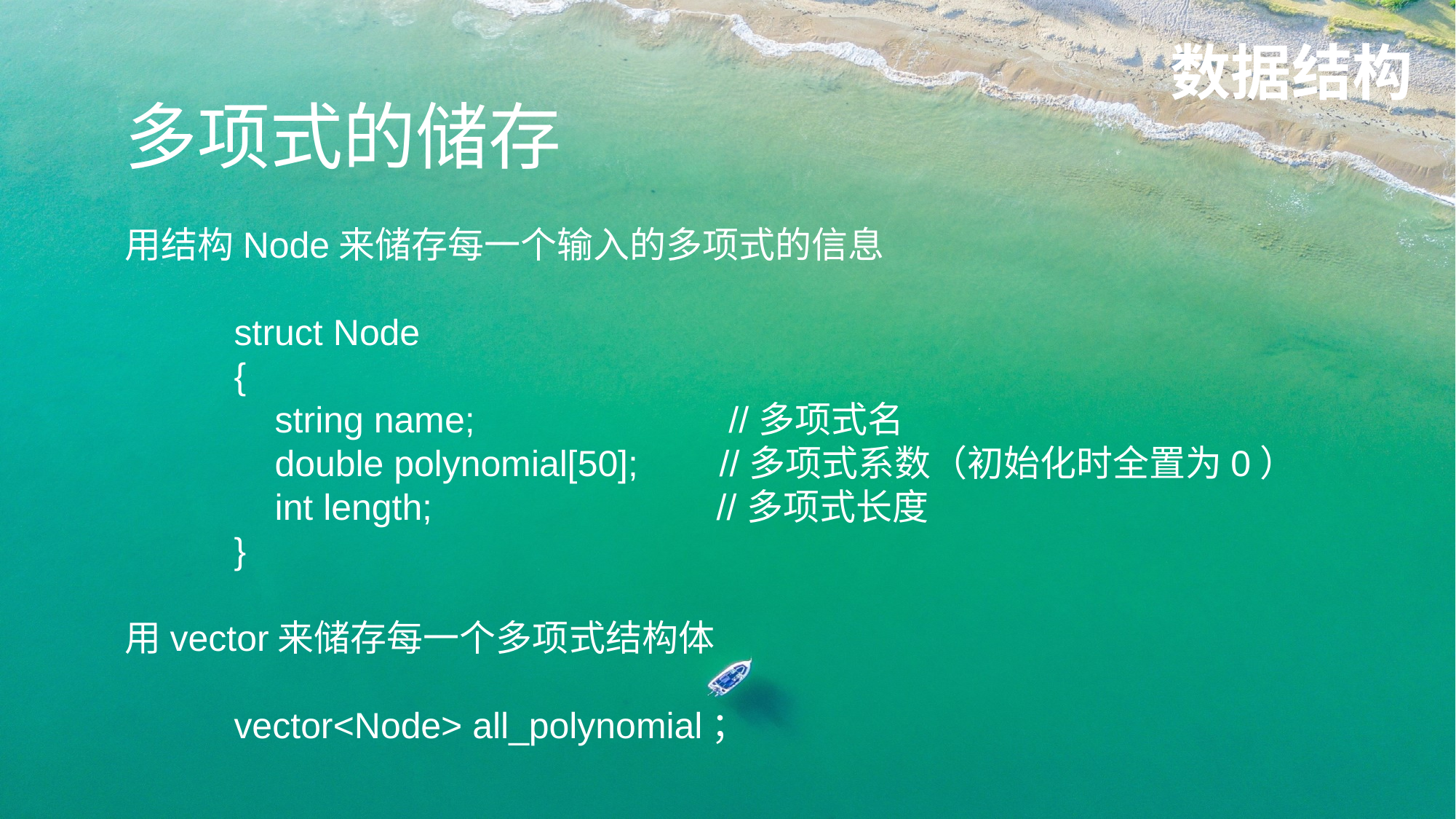

数据结构
多项式的储存

用结构Node来储存每一个输入的多项式的信息

	struct Node
	{
    	    string name;                         //多项式名
	    double polynomial[50];        //多项式系数（初始化时全置为0）
	    int length;                            //多项式长度
	}

用vector来储存每一个多项式结构体

	vector<Node> all_polynomial；